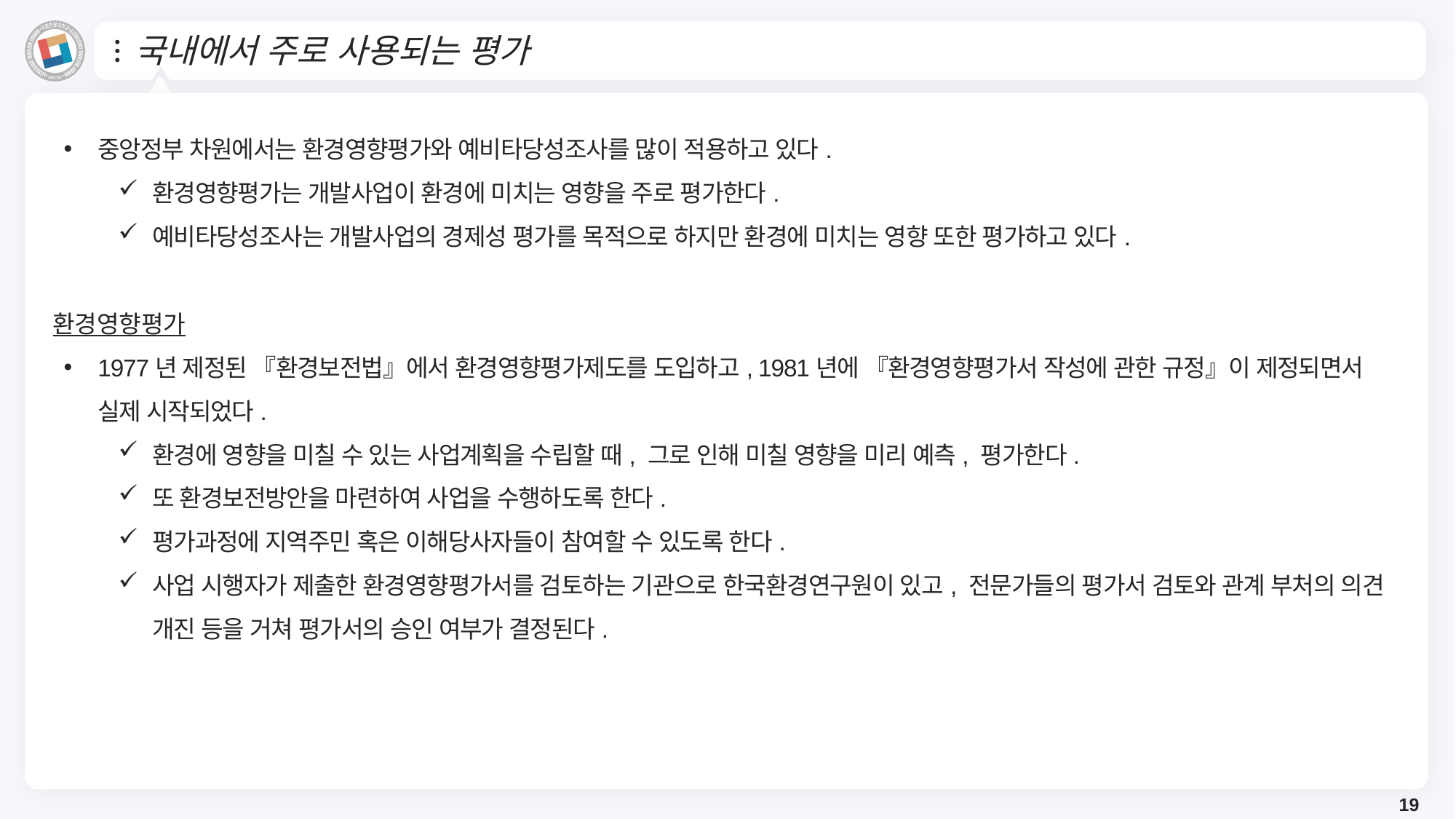

# 국내에서 주로 사용되는 평가
중앙정부 차원에서는 환경영향평가와 예비타당성조사를 많이 적용하고 있다.
환경영향평가는 개발사업이 환경에 미치는 영향을 주로 평가한다.
예비타당성조사는 개발사업의 경제성 평가를 목적으로 하지만 환경에 미치는 영향 또한 평가하고 있다.

환경영향평가
1977년 제정된 『환경보전법』에서 환경영향평가제도를 도입하고, 1981년에 『환경영향평가서 작성에 관한 규정』이 제정되면서 실제 시작되었다.
환경에 영향을 미칠 수 있는 사업계획을 수립할 때, 그로 인해 미칠 영향을 미리 예측, 평가한다.
또 환경보전방안을 마련하여 사업을 수행하도록 한다.
평가과정에 지역주민 혹은 이해당사자들이 참여할 수 있도록 한다.
사업 시행자가 제출한 환경영향평가서를 검토하는 기관으로 한국환경연구원이 있고, 전문가들의 평가서 검토와 관계 부처의 의견 개진 등을 거쳐 평가서의 승인 여부가 결정된다.
19